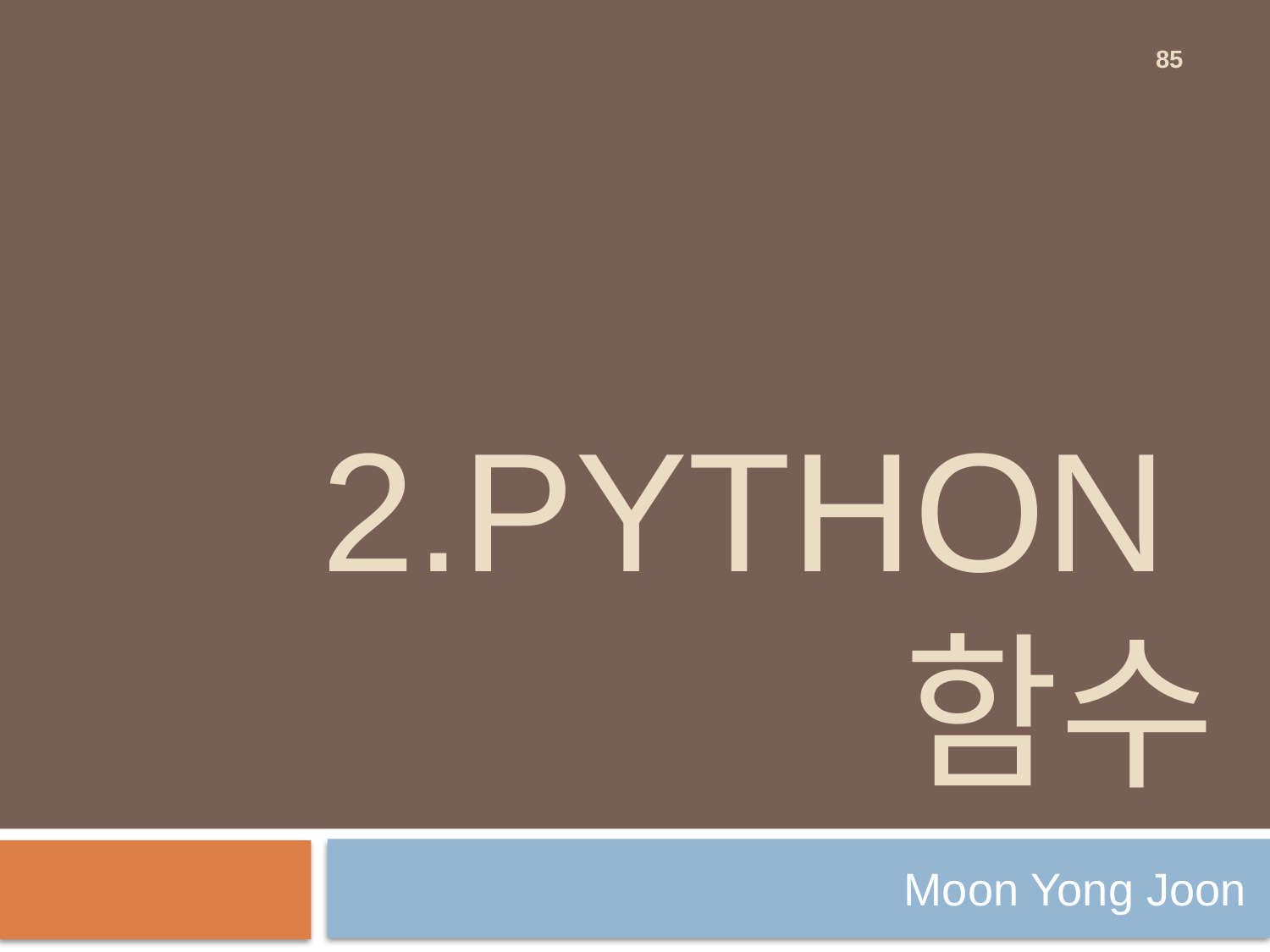

85
# 2.Python 함수
Moon Yong Joon